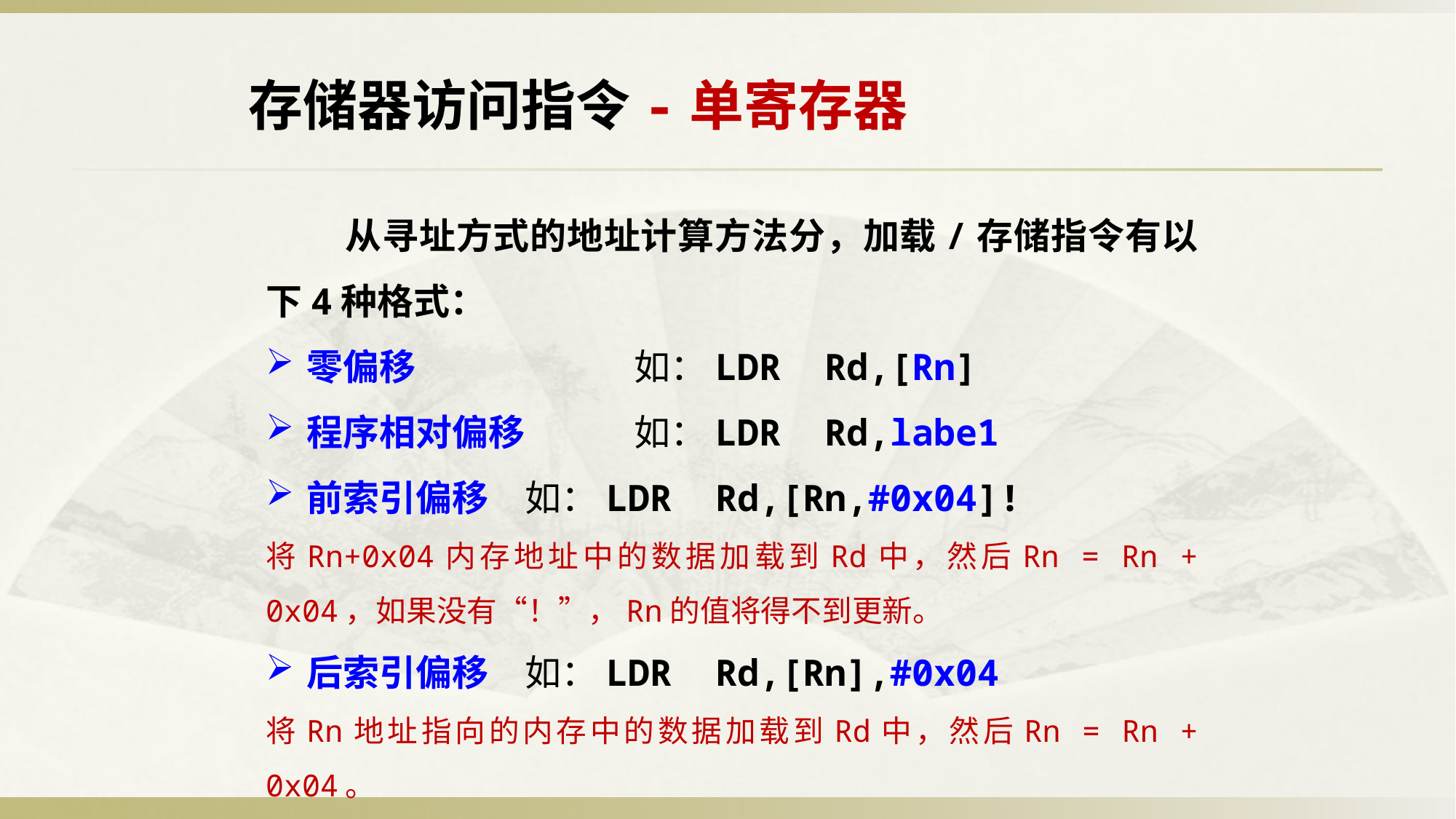

存储器访问指令-单寄存器

        从寻址方式的地址计算方法分，加载/存储指令有以下4种格式：
零偏移		如：LDR  Rd,[Rn]
程序相对偏移	如：LDR  Rd,labe1
前索引偏移	如：LDR  Rd,[Rn,#0x04]!
将Rn+0x04内存地址中的数据加载到Rd中，然后Rn = Rn + 0x04，如果没有“！”，Rn的值将得不到更新。
后索引偏移	如：LDR  Rd,[Rn],#0x04
将Rn地址指向的内存中的数据加载到Rd中，然后Rn = Rn + 0x04。